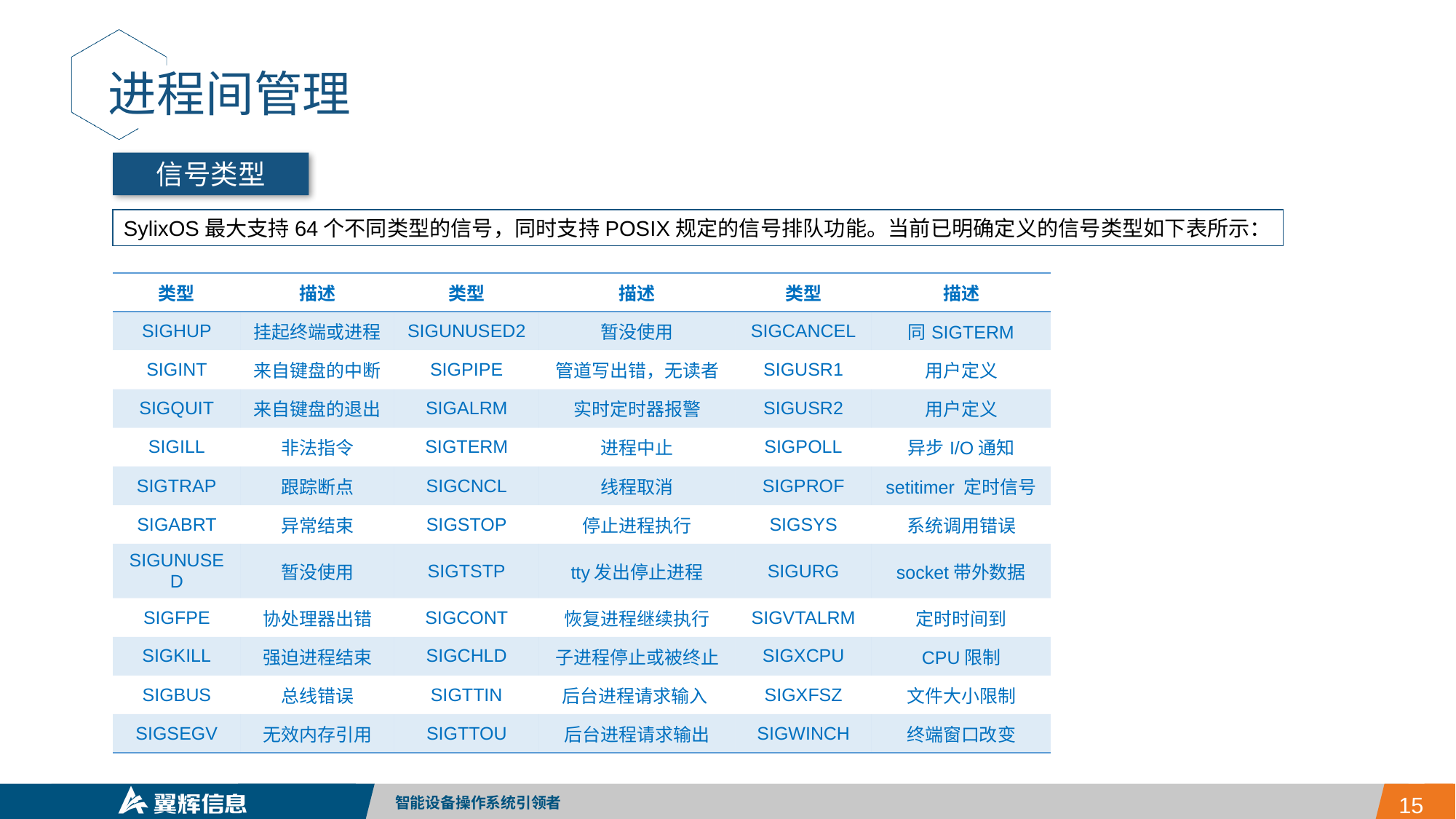

进程间管理
信号类型
SylixOS最大支持64个不同类型的信号，同时支持POSIX规定的信号排队功能。当前已明确定义的信号类型如下表所示：
| 类型 | 描述 | 类型 | 描述 | 类型 | 描述 |
| --- | --- | --- | --- | --- | --- |
| SIGHUP | 挂起终端或进程 | SIGUNUSED2 | 暂没使用 | SIGCANCEL | 同SIGTERM |
| SIGINT | 来自键盘的中断 | SIGPIPE | 管道写出错，无读者 | SIGUSR1 | 用户定义 |
| SIGQUIT | 来自键盘的退出 | SIGALRM | 实时定时器报警 | SIGUSR2 | 用户定义 |
| SIGILL | 非法指令 | SIGTERM | 进程中止 | SIGPOLL | 异步I/O通知 |
| SIGTRAP | 跟踪断点 | SIGCNCL | 线程取消 | SIGPROF | setitimer 定时信号 |
| SIGABRT | 异常结束 | SIGSTOP | 停止进程执行 | SIGSYS | 系统调用错误 |
| SIGUNUSED | 暂没使用 | SIGTSTP | tty发出停止进程 | SIGURG | socket带外数据 |
| SIGFPE | 协处理器出错 | SIGCONT | 恢复进程继续执行 | SIGVTALRM | 定时时间到 |
| SIGKILL | 强迫进程结束 | SIGCHLD | 子进程停止或被终止 | SIGXCPU | CPU限制 |
| SIGBUS | 总线错误 | SIGTTIN | 后台进程请求输入 | SIGXFSZ | 文件大小限制 |
| SIGSEGV | 无效内存引用 | SIGTTOU | 后台进程请求输出 | SIGWINCH | 终端窗口改变 |